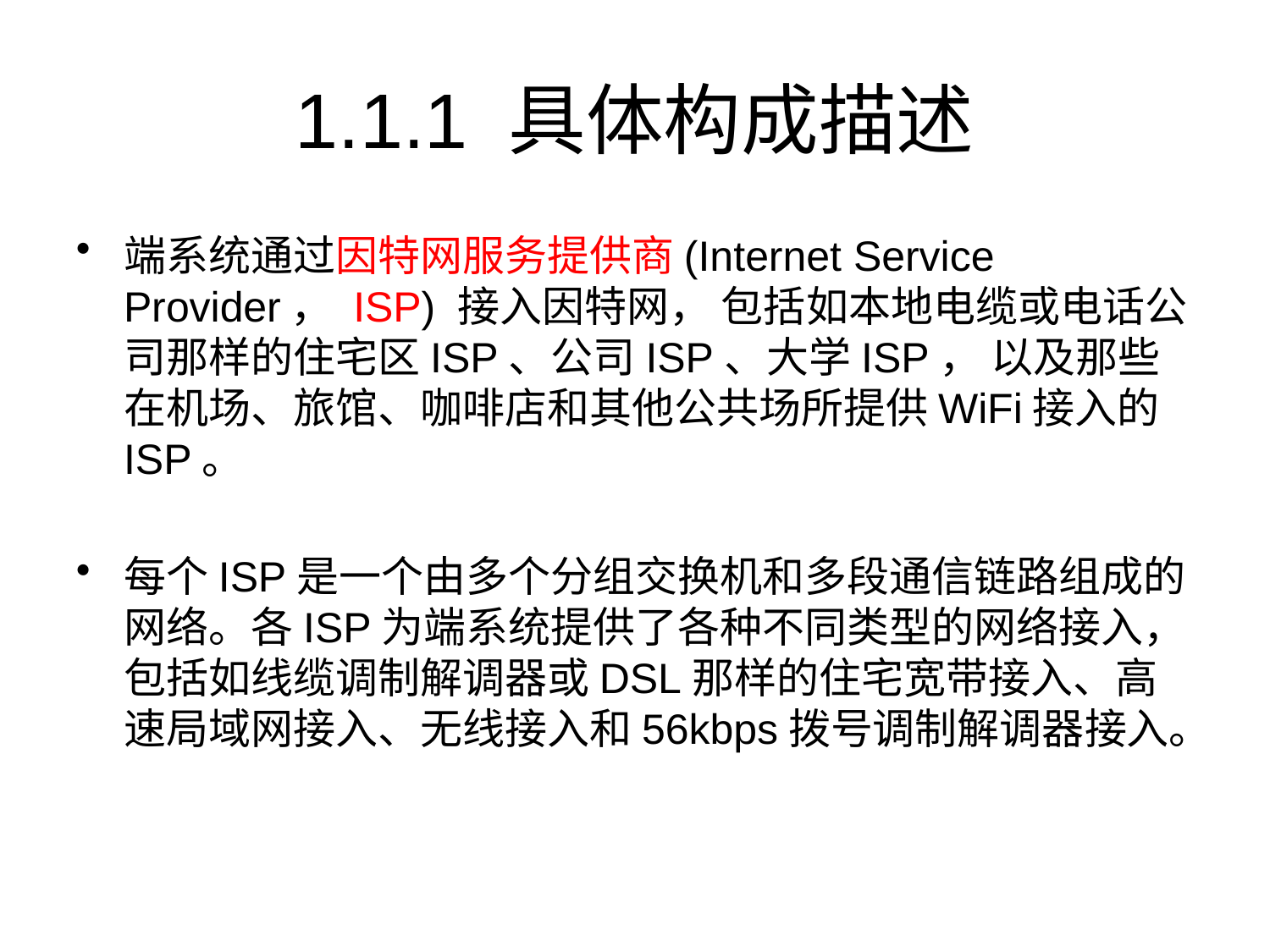

# 1.1.1 具体构成描述
端系统通过因特网服务提供商(Internet Service Provider， ISP) 接入因特网， 包括如本地电缆或电话公司那样的住宅区ISP、公司ISP、大学ISP， 以及那些在机场、旅馆、咖啡店和其他公共场所提供WiFi接入的ISP。

每个ISP是一个由多个分组交换机和多段通信链路组成的网络。各ISP为端系统提供了各种不同类型的网络接入， 包括如线缆调制解调器或DSL那样的住宅宽带接入、高速局域网接入、无线接入和56kbps拨号调制解调器接入。